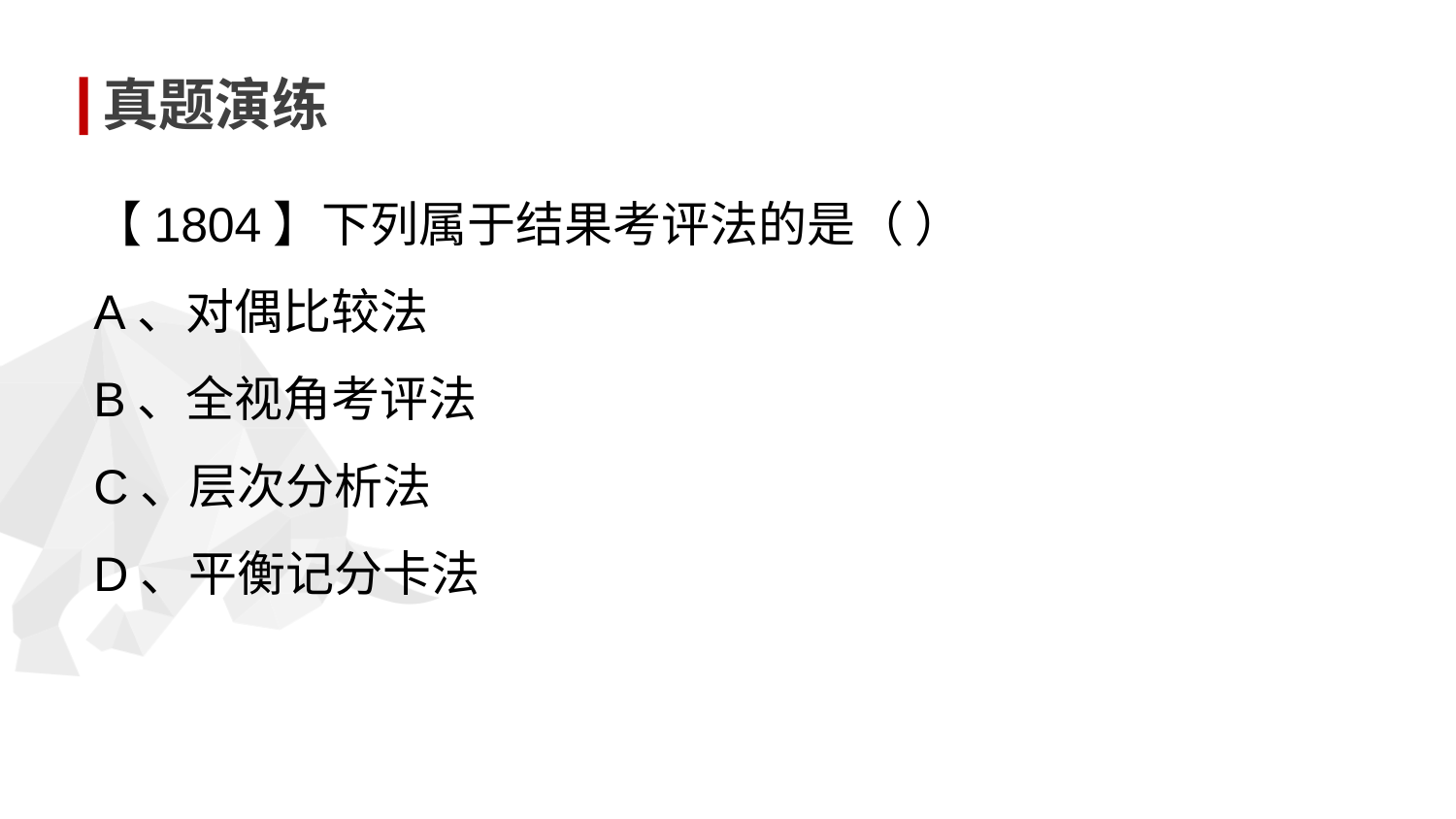

真题演练
【1804】下列属于结果考评法的是（ ）
A、对偶比较法
B、全视角考评法
C、层次分析法
D、平衡记分卡法